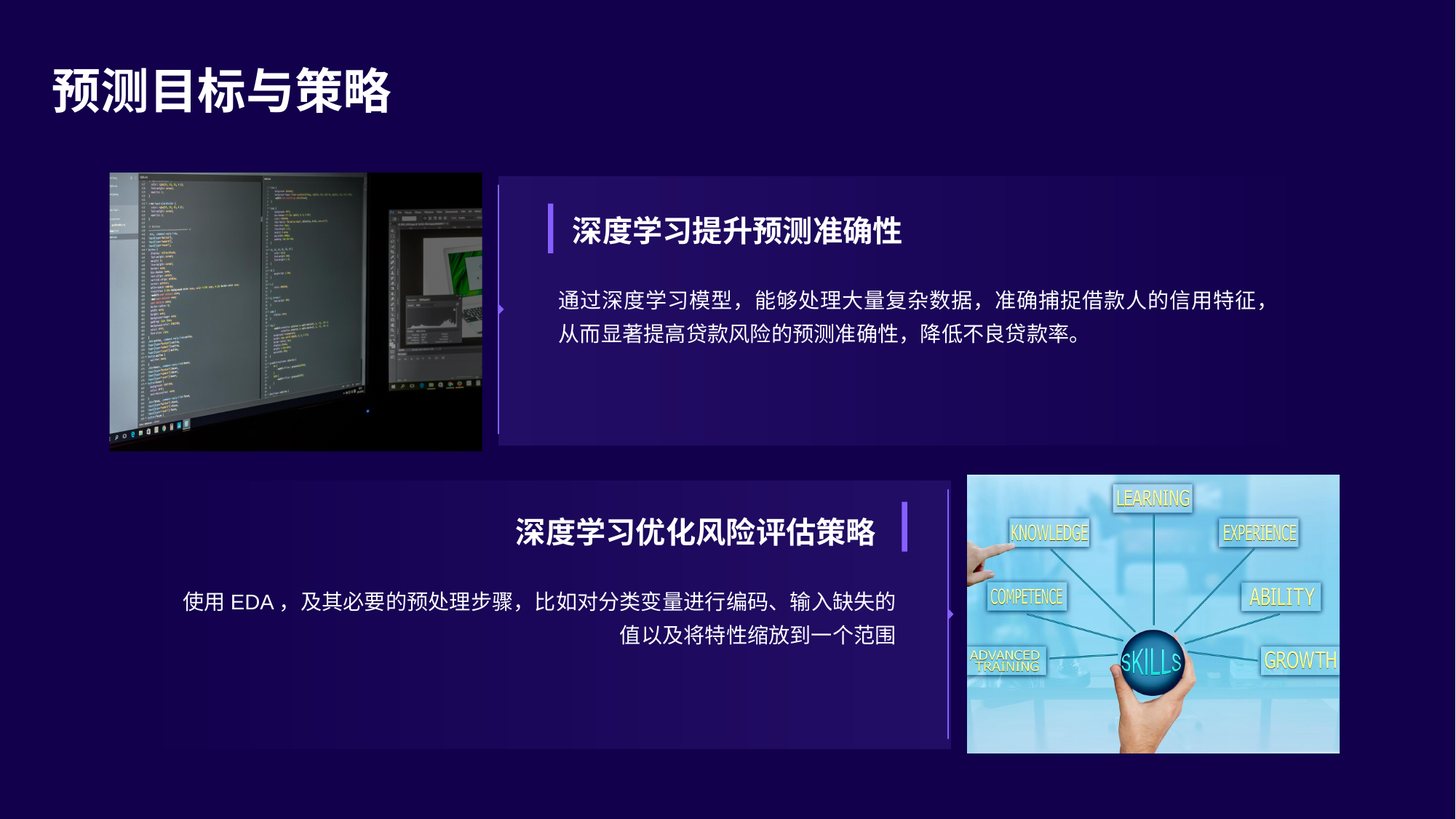

预测目标与策略

深度学习提升预测准确性
通过深度学习模型，能够处理大量复杂数据，准确捕捉借款人的信用特征，从而显著提高贷款风险的预测准确性，降低不良贷款率。

深度学习优化风险评估策略
使用EDA，及其必要的预处理步骤，比如对分类变量进行编码、输入缺失的值以及将特性缩放到一个范围